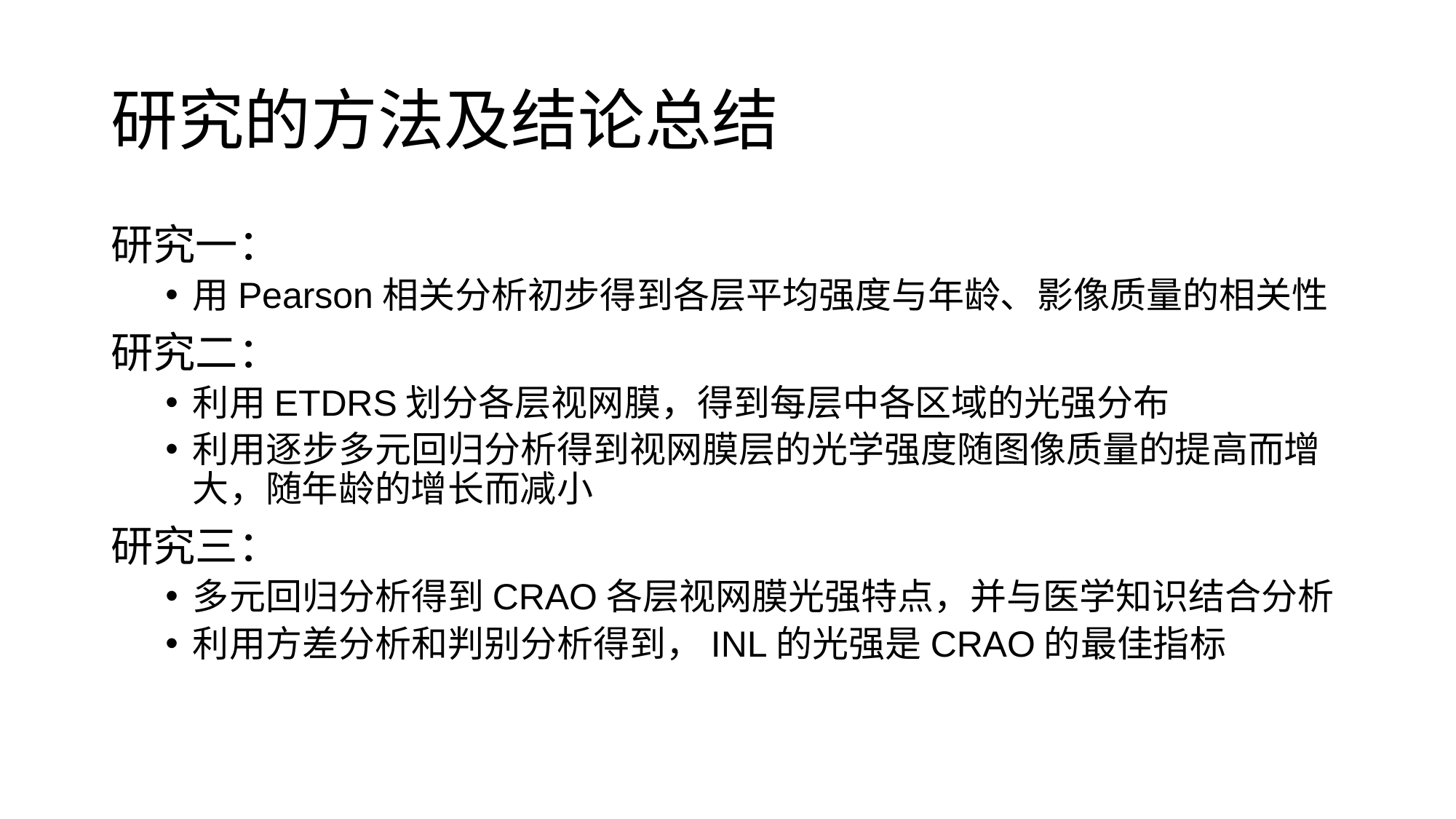

# 研究的方法及结论总结
研究一：
用Pearson相关分析初步得到各层平均强度与年龄、影像质量的相关性
研究二：
利用ETDRS划分各层视网膜，得到每层中各区域的光强分布
利用逐步多元回归分析得到视网膜层的光学强度随图像质量的提高而增大，随年龄的增长而减小
研究三：
多元回归分析得到CRAO各层视网膜光强特点，并与医学知识结合分析
利用方差分析和判别分析得到，INL的光强是CRAO的最佳指标